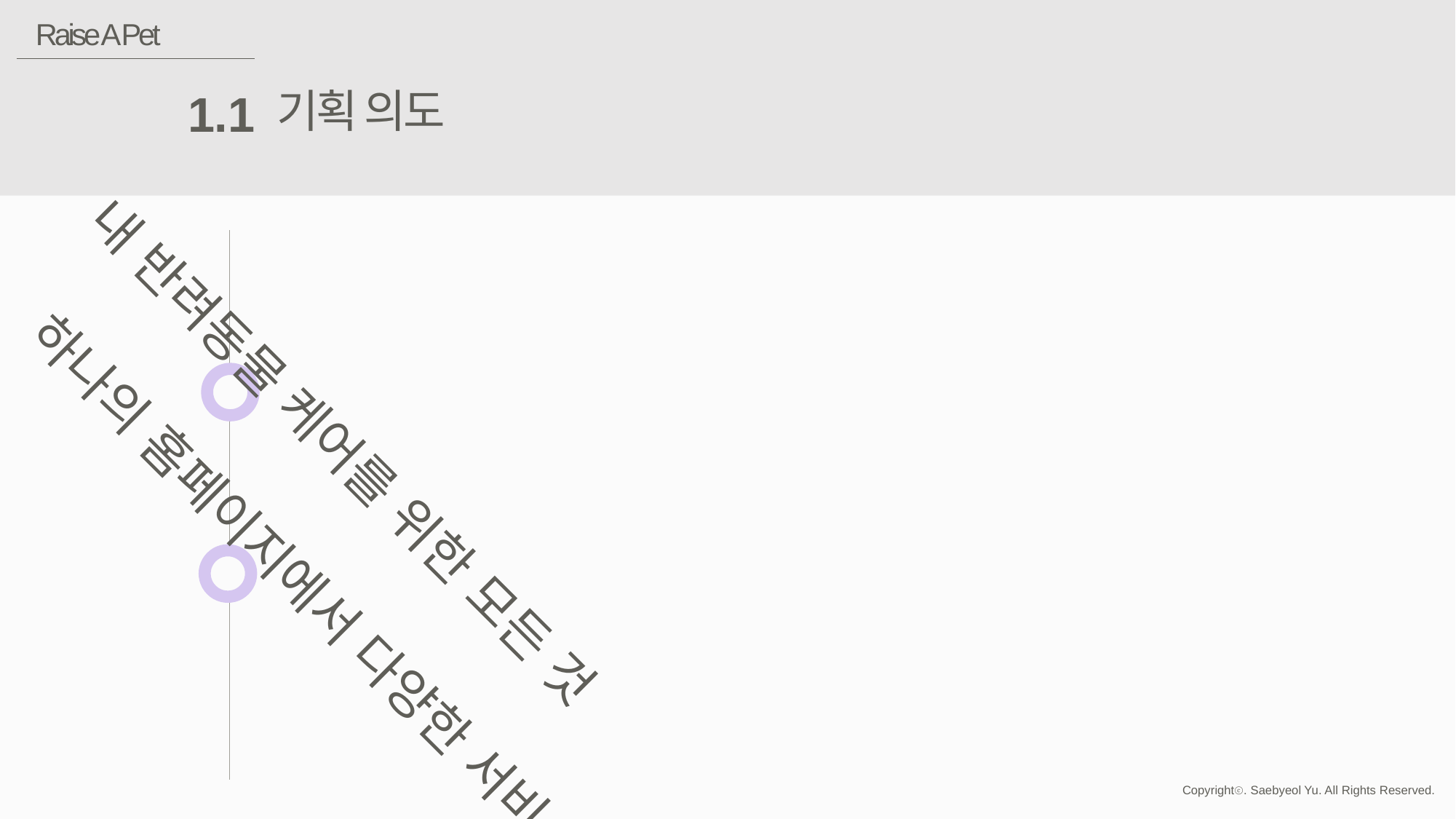

Raise A Pet

기획 의도
1.1

내 반려동물 케어를 위한 모든 것
하나의 홈페이지에서 다양한 서비스 이용